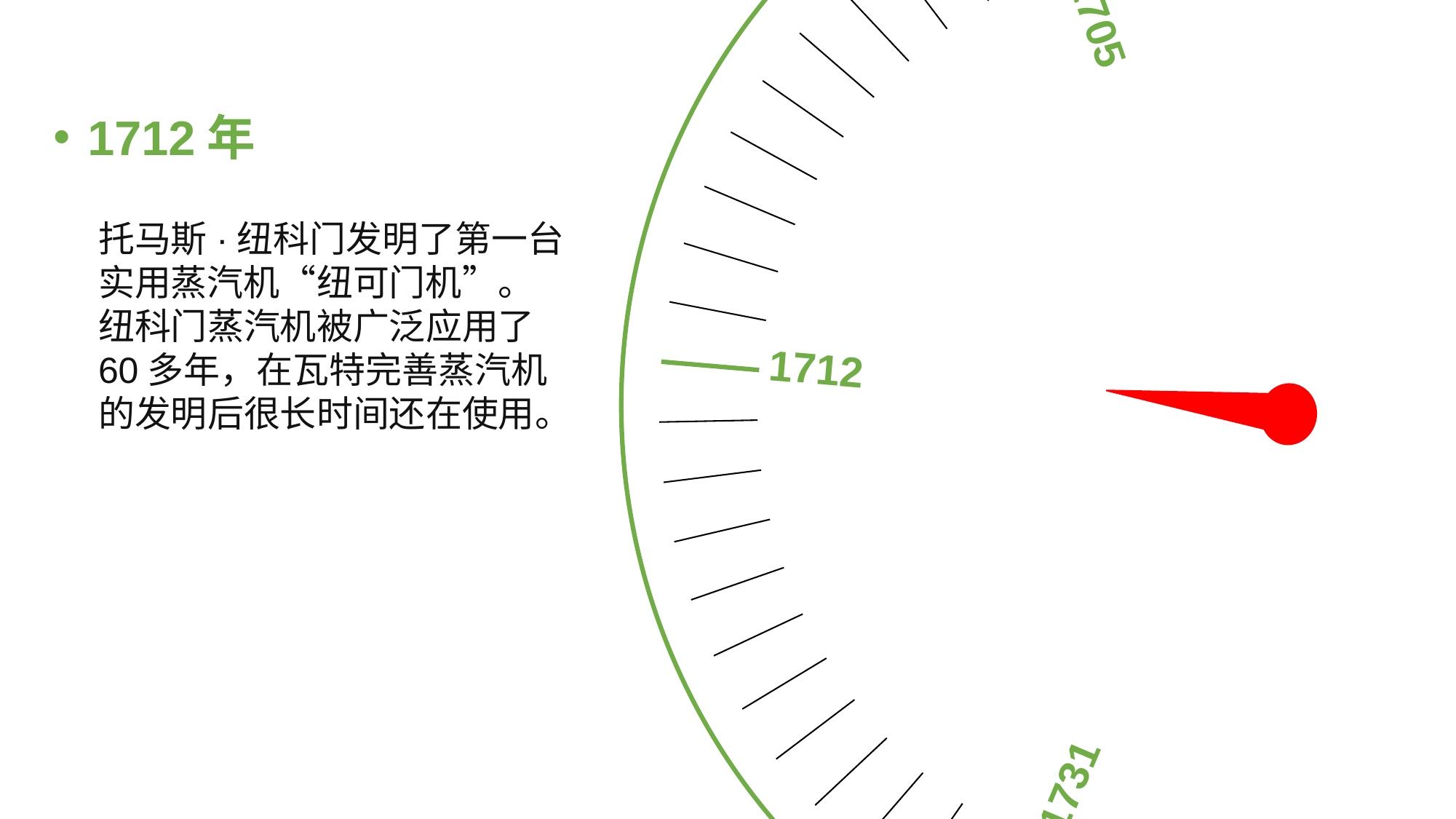

1731
1712
1687
1705
1695
1712年
托马斯·纽科门发明了第一台实用蒸汽机“纽可门机”。纽科门蒸汽机被广泛应用了60多年，在瓦特完善蒸汽机的发明后很长时间还在使用。